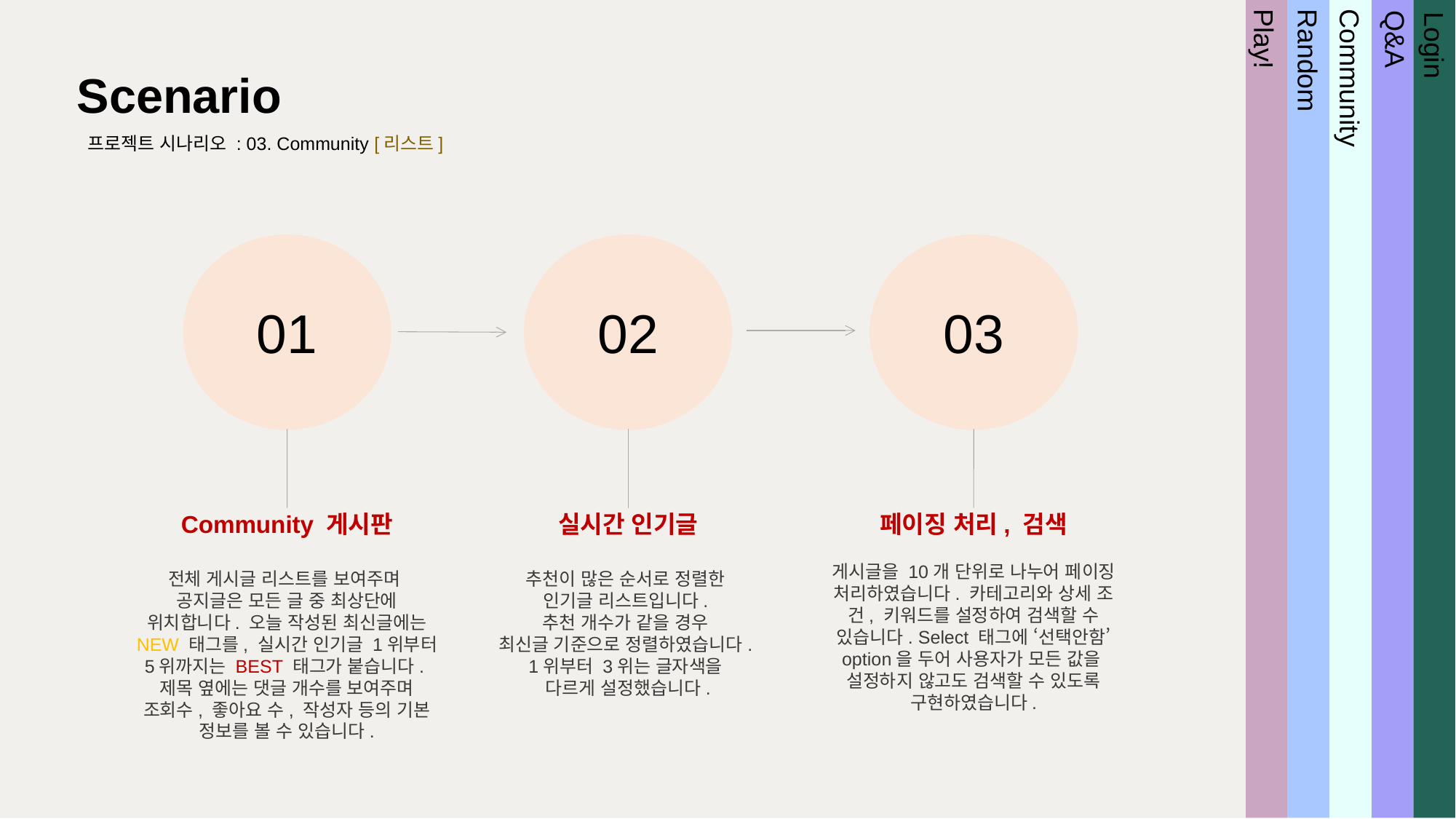

Scenario
프로젝트 시나리오 : 03. Community [리스트]
Community
Random
Play!
Login
Q&A

01
02
03
Community 게시판

전체 게시글 리스트를 보여주며
공지글은 모든 글 중 최상단에 위치합니다. 오늘 작성된 최신글에는 NEW 태그를, 실시간 인기글 1위부터 5위까지는 BEST 태그가 붙습니다.
제목 옆에는 댓글 개수를 보여주며 조회수, 좋아요 수, 작성자 등의 기본 정보를 볼 수 있습니다.
실시간 인기글

추천이 많은 순서로 정렬한
인기글 리스트입니다.
추천 개수가 같을 경우
최신글 기준으로 정렬하였습니다.
1위부터 3위는 글자색을
다르게 설정했습니다.
페이징 처리, 검색

게시글을 10개 단위로 나누어 페이징 처리하였습니다. 카테고리와 상세 조건, 키워드를 설정하여 검색할 수 있습니다. Select 태그에 ‘선택안함’ option을 두어 사용자가 모든 값을
설정하지 않고도 검색할 수 있도록 구현하였습니다.